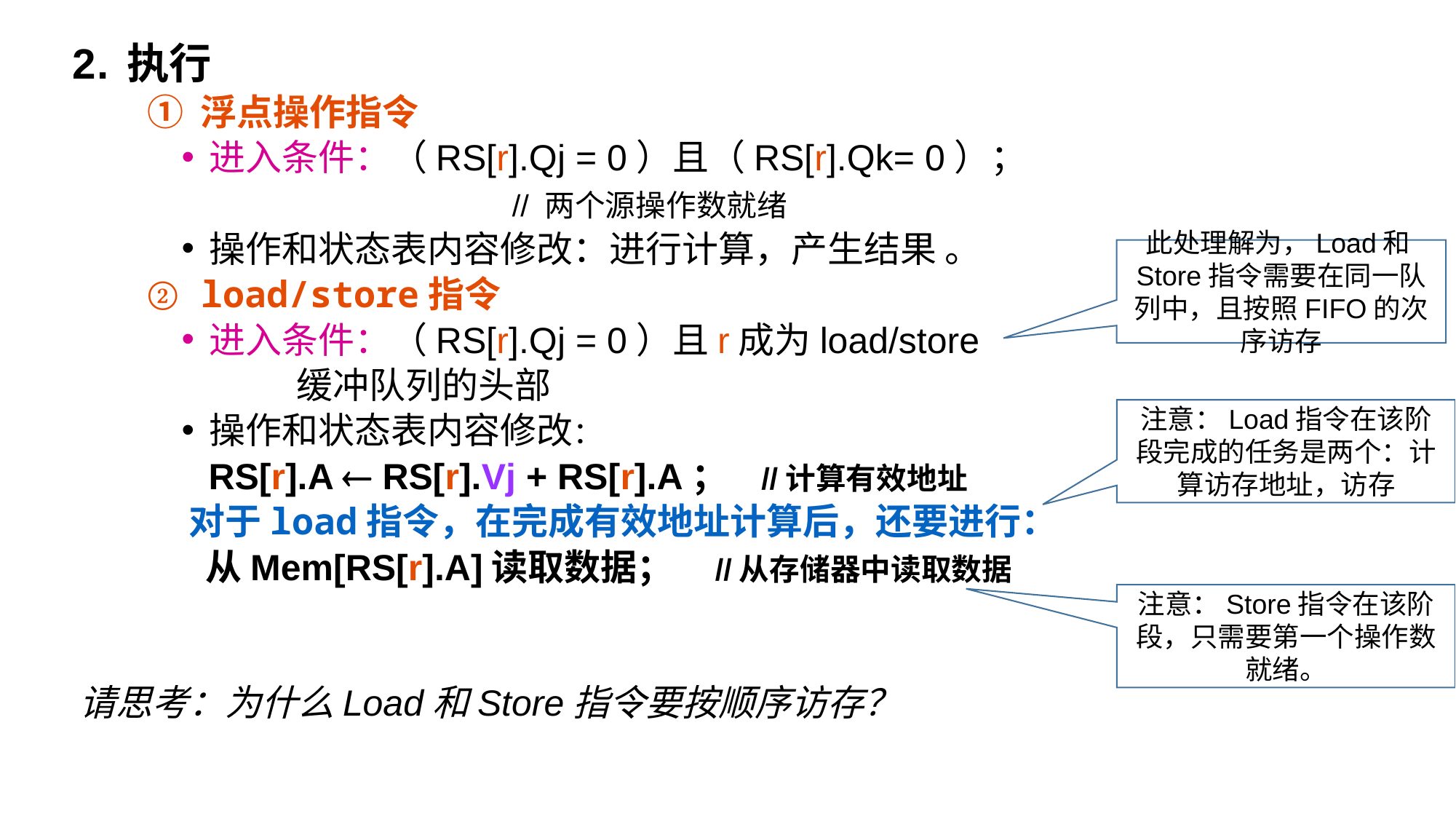

执行
① 浮点操作指令
进入条件：（RS[r].Qj = 0）且（RS[r].Qk= 0）；	                                       // 两个源操作数就绪
操作和状态表内容修改：进行计算，产生结果 。
② load/store指令
进入条件：（RS[r].Qj = 0）且r成为load/store
             缓冲队列的头部
操作和状态表内容修改：
      RS[r].A ← RS[r].Vj + RS[r].A；   //计算有效地址
    对于load指令，在完成有效地址计算后，还要进行：
      从Mem[RS[r].A]读取数据；    //从存储器中读取数据
此处理解为，Load和Store指令需要在同一队列中，且按照FIFO的次序访存
注意：Load指令在该阶段完成的任务是两个：计算访存地址，访存
注意：Store指令在该阶段，只需要第一个操作数就绪。
请思考：为什么Load和Store指令要按顺序访存？